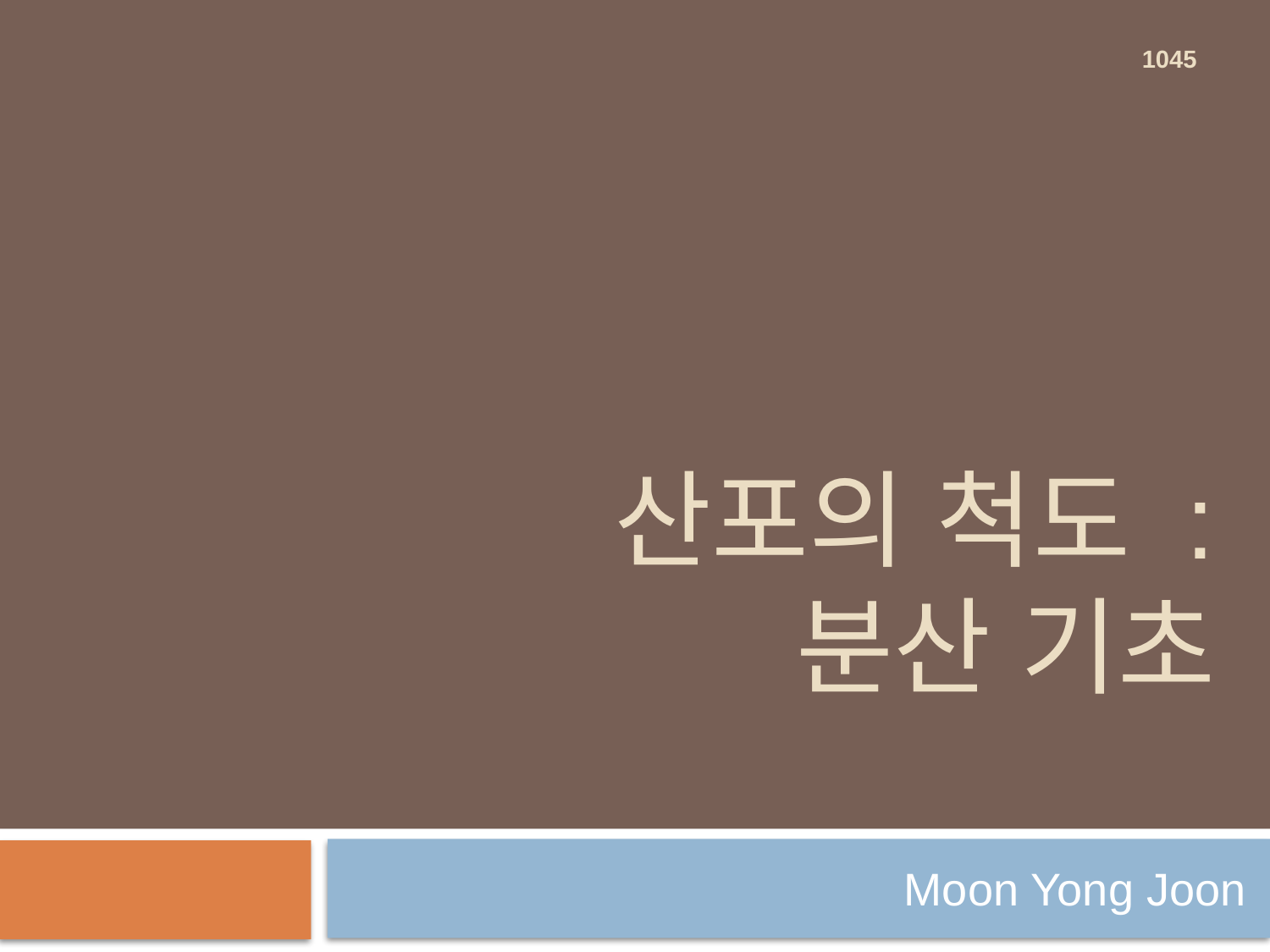

1045
# 산포의 척도 : 분산 기초
Moon Yong Joon